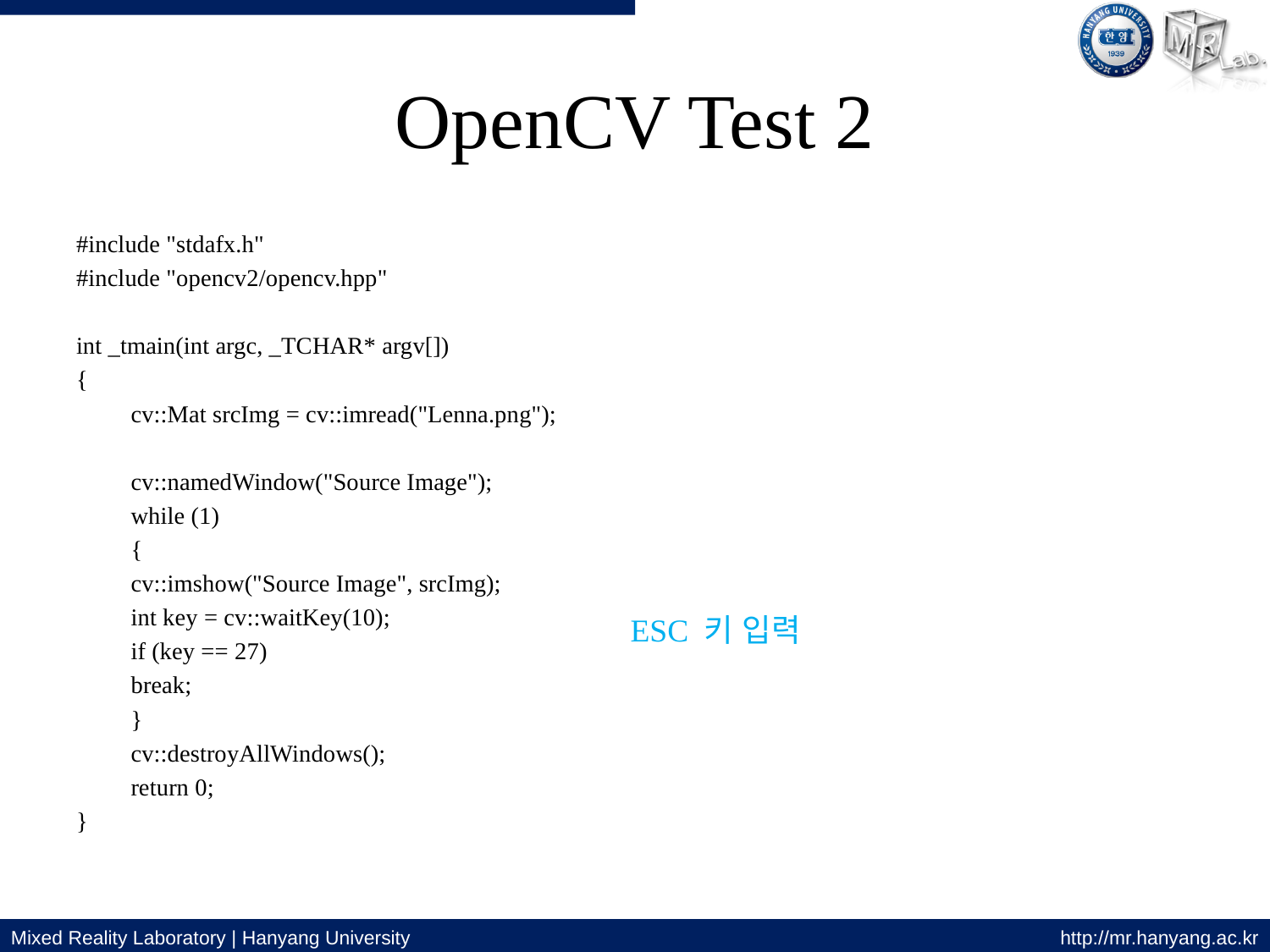

# OpenCV Test 2
#include "stdafx.h"
#include "opencv2/opencv.hpp"

int _tmain(int argc, _TCHAR* argv[])
{
	cv::Mat srcImg = cv::imread("Lenna.png");

	cv::namedWindow("Source Image");
	while (1)
	{
		cv::imshow("Source Image", srcImg);
		int key = cv::waitKey(10);
		if (key == 27)
			break;
	}
	cv::destroyAllWindows();
	return 0;
}
ESC 키 입력